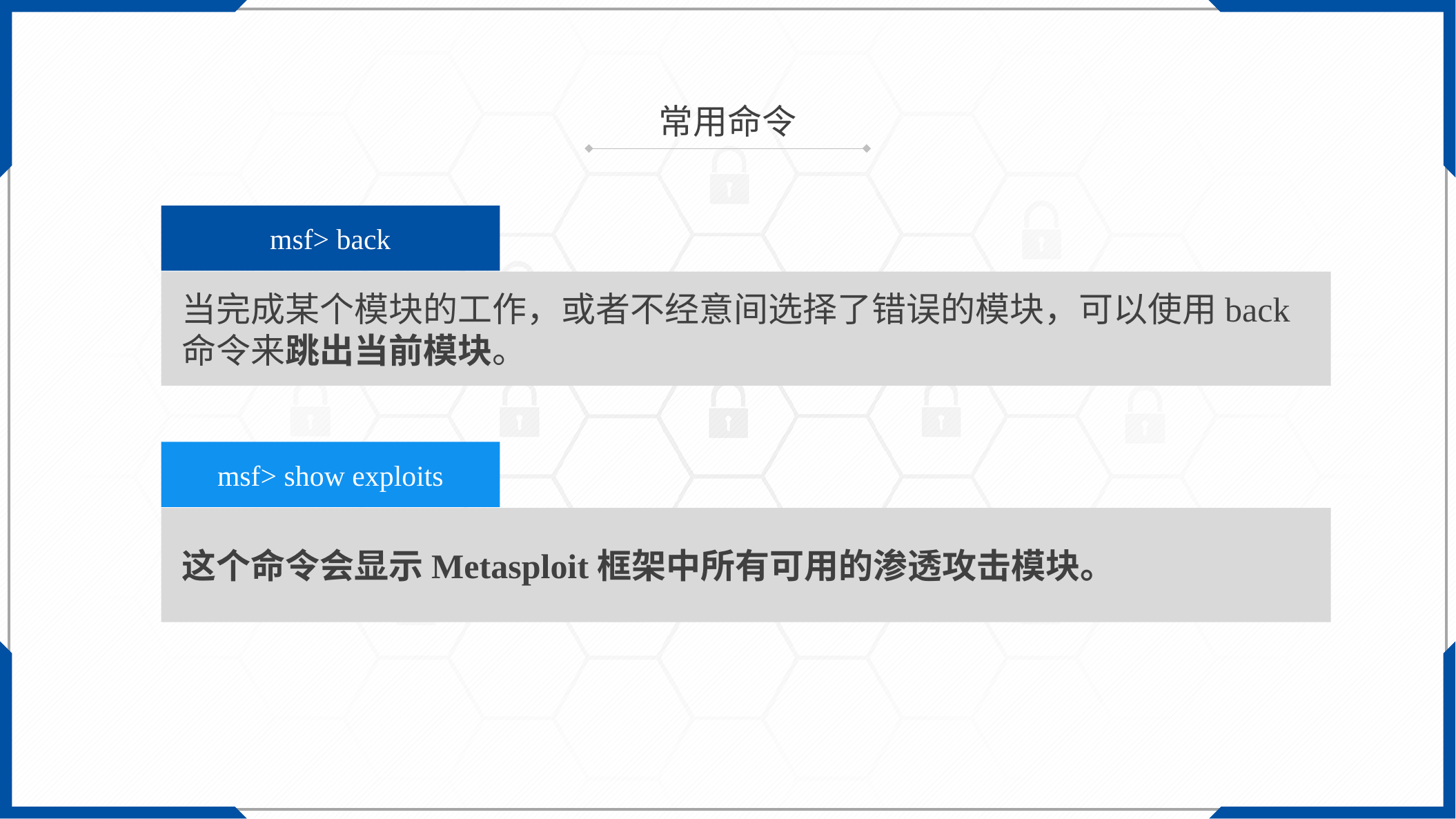

常用命令
msf> back
当完成某个模块的工作，或者不经意间选择了错误的模块，可以使用back命令来跳出当前模块。
msf> show exploits
这个命令会显示Metasploit框架中所有可用的渗透攻击模块。